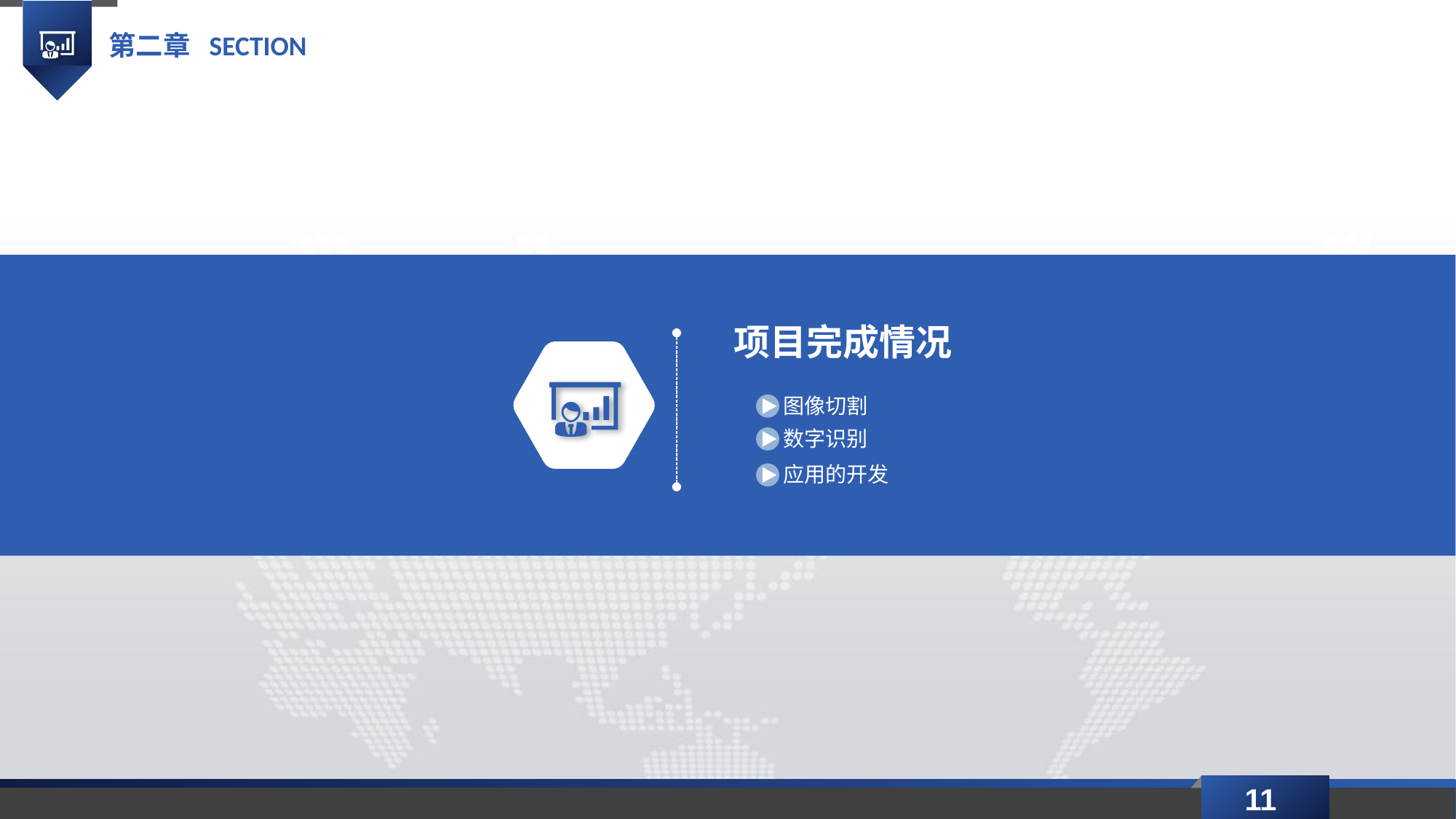

第二章  SECTION

项目完成情况

图像切割

数字识别

应用的开发

11

延时符